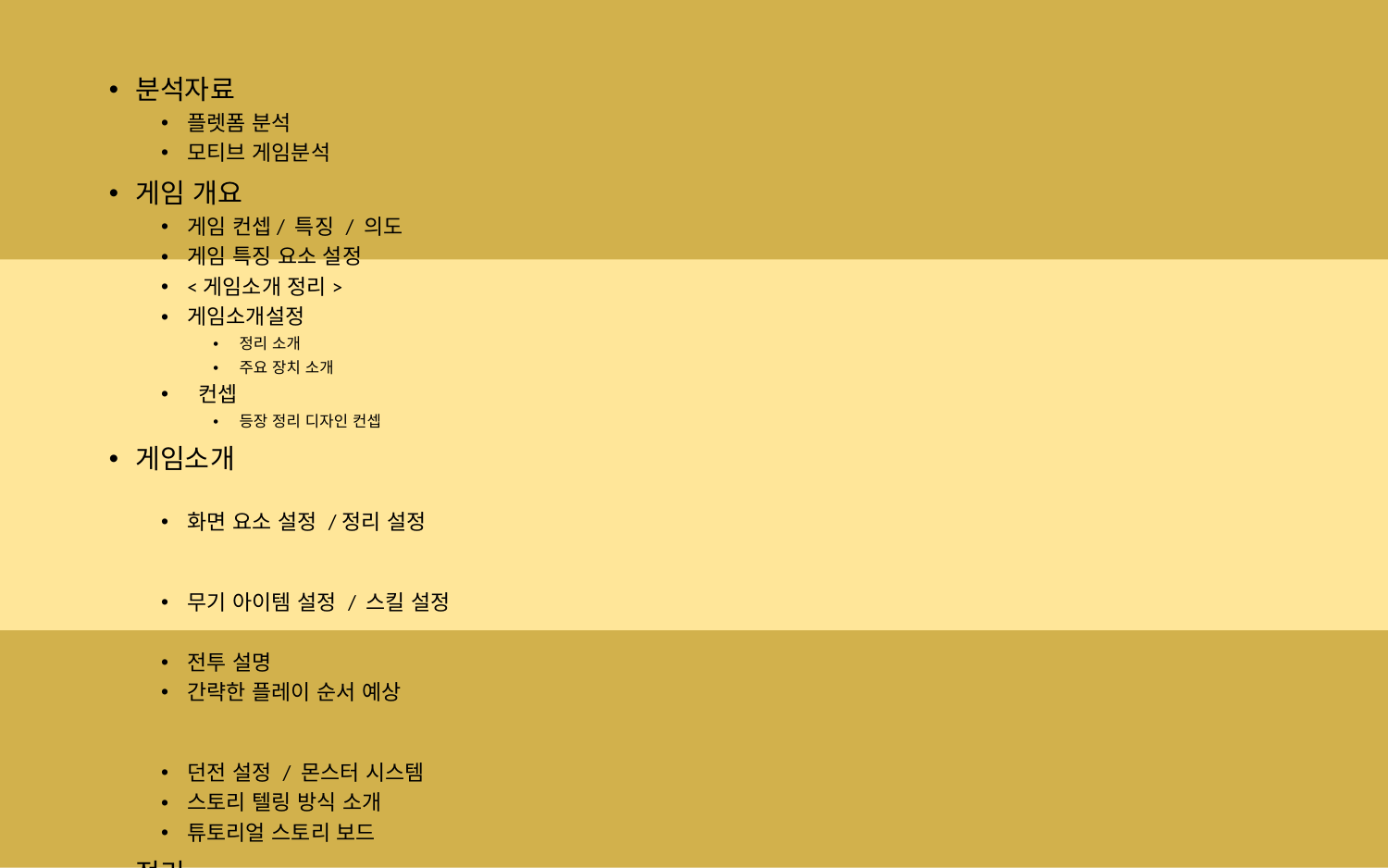

분석자료
플렛폼 분석
모티브 게임분석
게임 개요
게임 컨셉/ 특징 / 의도
게임 특징 요소 설정
<게임소개 정리>
게임소개설정
정리 소개
주요 장치 소개
 컨셉
등장 정리 디자인 컨셉
게임소개

화면 요소 설정 /정리 설정

무기 아이템 설정 / 스킬 설정

전투 설명
간략한 플레이 순서 예상

던전 설정 / 몬스터 시스템
스토리 텔링 방식 소개
튜토리얼 스토리 보드
정리